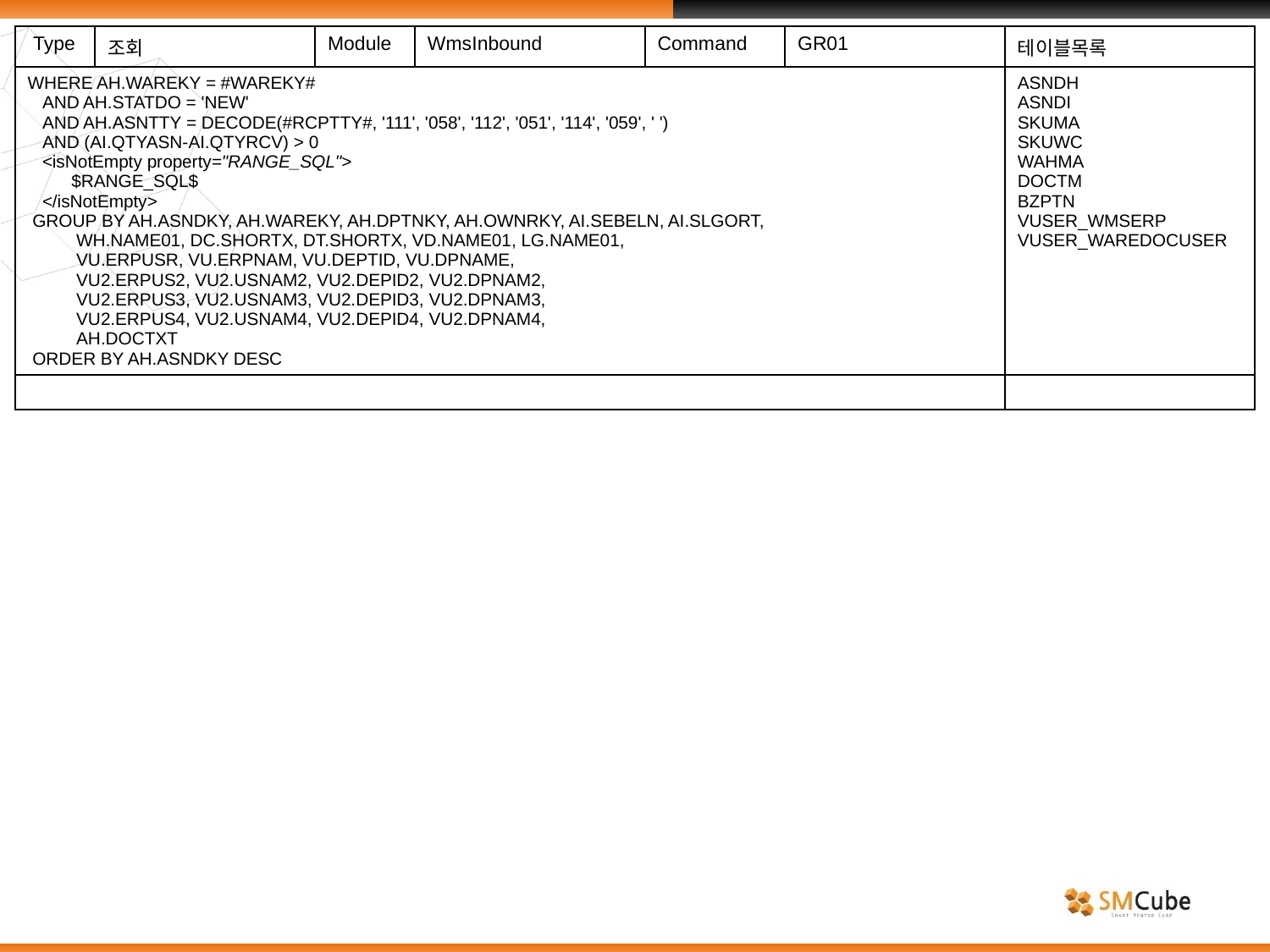

| Type | 조회 | Module | WmsInbound | Command | GR01 | 테이블목록 |
| --- | --- | --- | --- | --- | --- | --- |
| WHERE AH.WAREKY = #WAREKY# AND AH.STATDO = 'NEW' AND AH.ASNTTY = DECODE(#RCPTTY#, '111', '058', '112', '051', '114', '059', ' ') AND (AI.QTYASN-AI.QTYRCV) > 0 <isNotEmpty property="RANGE\_SQL"> $RANGE\_SQL$ </isNotEmpty> GROUP BY AH.ASNDKY, AH.WAREKY, AH.DPTNKY, AH.OWNRKY, AI.SEBELN, AI.SLGORT, WH.NAME01, DC.SHORTX, DT.SHORTX, VD.NAME01, LG.NAME01, VU.ERPUSR, VU.ERPNAM, VU.DEPTID, VU.DPNAME, VU2.ERPUS2, VU2.USNAM2, VU2.DEPID2, VU2.DPNAM2, VU2.ERPUS3, VU2.USNAM3, VU2.DEPID3, VU2.DPNAM3, VU2.ERPUS4, VU2.USNAM4, VU2.DEPID4, VU2.DPNAM4, AH.DOCTXT ORDER BY AH.ASNDKY DESC |  |  |  |  |  | ASNDH ASNDI SKUMA SKUWC WAHMA DOCTM BZPTN VUSER\_WMSERP VUSER\_WAREDOCUSER |
|  |  |  |  |  |  |  |